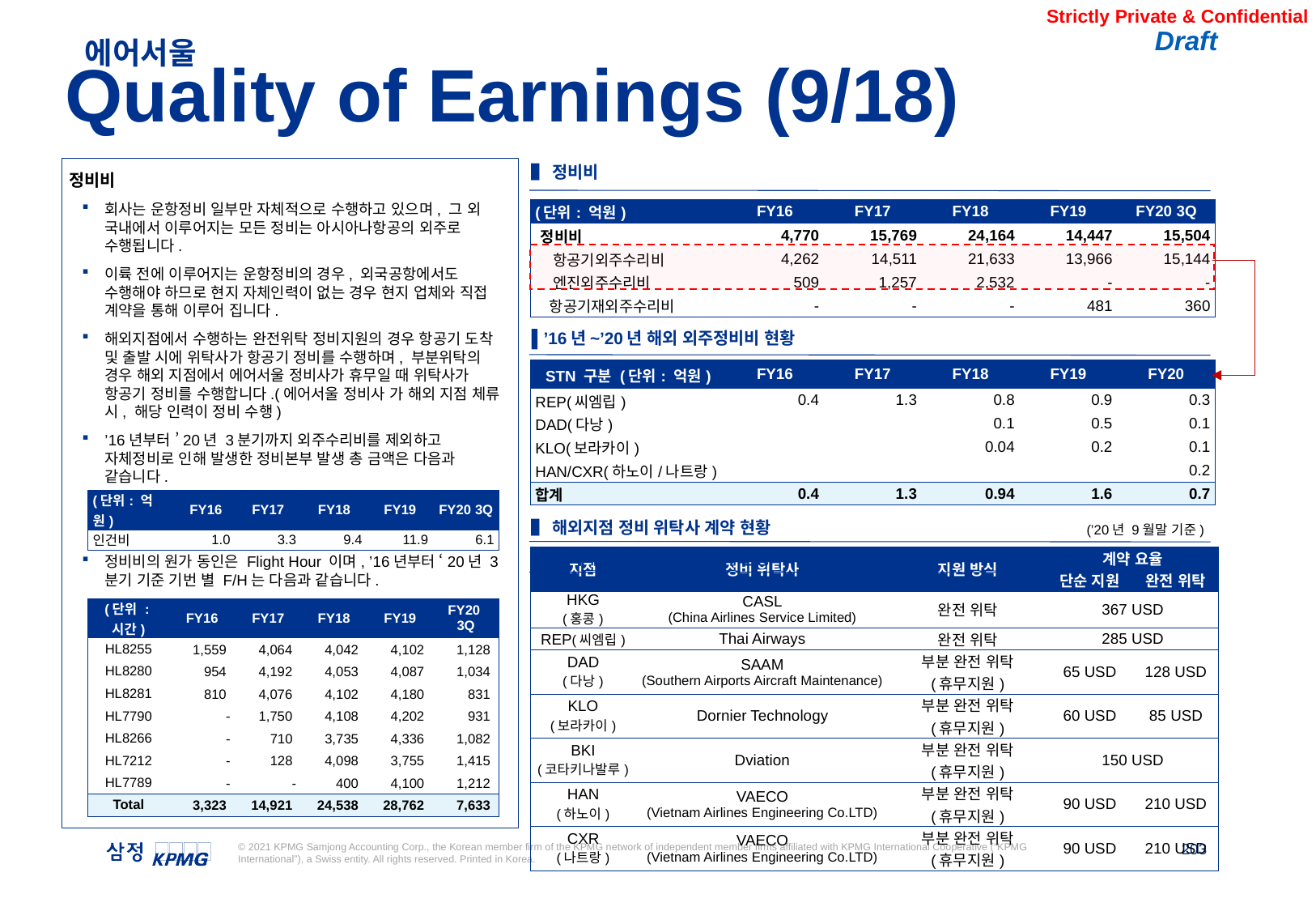

에어서울
Quality of Earnings (9/18)
▌정비비

정비비
회사는 운항정비 일부만 자체적으로 수행하고 있으며, 그 외 국내에서 이루어지는 모든 정비는 아시아나항공의 외주로 수행됩니다.
이륙 전에 이루어지는 운항정비의 경우, 외국공항에서도 수행해야 하므로 현지 자체인력이 없는 경우 현지 업체와 직접 계약을 통해 이루어 집니다.
해외지점에서 수행하는 완전위탁 정비지원의 경우 항공기 도착 및 출발 시에 위탁사가 항공기 정비를 수행하며, 부분위탁의 경우 해외 지점에서 에어서울 정비사가 휴무일 때 위탁사가 항공기 정비를 수행합니다.(에어서울 정비사 가 해외 지점 체류 시, 해당 인력이 정비 수행)
’16년부터 ’20년 3분기까지 외주수리비를 제외하고 자체정비로 인해 발생한 정비본부 발생 총 금액은 다음과 같습니다.

정비비의 원가 동인은 Flight Hour 이며, ’16년부터 ‘20년 3분기 기준 기번 별 F/H는 다음과 같습니다.

| (단위: 억원) | FY16 | FY17 | FY18 | FY19 | FY20 3Q |
| --- | --- | --- | --- | --- | --- |
| 정비비 | 4,770 | 15,769 | 24,164 | 14,447 | 15,504 |
| 항공기외주수리비 | 4,262 | 14,511 | 21,633 | 13,966 | 15,144 |
| 엔진외주수리비 | 509 | 1,257 | 2,532 | - | - |
| 항공기재외주수리비 | - | - | - | 481 | 360 |

▌’16년~’20년 해외 외주정비비 현황

| STN 구분 (단위: 억원) | FY16 | FY17 | FY18 | FY19 | FY20 |
| --- | --- | --- | --- | --- | --- |
| REP(씨엠립) | 0.4 | 1.3 | 0.8 | 0.9 | 0.3 |
| DAD(다낭) |  |  | 0.1 | 0.5 | 0.1 |
| KLO(보라카이) |  |  | 0.04 | 0.2 | 0.1 |
| HAN/CXR(하노이/나트랑) |  |  |  |  | 0.2 |
| 합계 | 0.4 | 1.3 | 0.94 | 1.6 | 0.7 |
| (단위: 억원) | FY16 | FY17 | FY18 | FY19 | FY20 3Q |
| --- | --- | --- | --- | --- | --- |
| 인건비 | 1.0 | 3.3 | 9.4 | 11.9 | 6.1 |
▌해외지점 정비 위탁사 계약 현황

(’20년 9월말 기준)
▌해외지점 정비 위탁사 계약 현황

| 지점 | 정비 위탁사 | 지원 방식 | 계약 요율 |  |
| --- | --- | --- | --- | --- |
|  |  |  | 단순 지원 | 완전 위탁 |
| HKG (홍콩) | CASL (China Airlines Service Limited) | 완전 위탁 | 367 USD |  |
| REP(씨엠립) | Thai Airways | 완전 위탁 | 285 USD |  |
| DAD (다낭) | SAAM (Southern Airports Aircraft Maintenance) | 부분 완전 위탁 (휴무지원) | 65 USD | 128 USD |
| KLO (보라카이) | Dornier Technology | 부분 완전 위탁 (휴무지원) | 60 USD | 85 USD |
| BKI (코타키나발루) | Dviation | 부분 완전 위탁 (휴무지원) | 150 USD |  |
| HAN (하노이) | VAECO (Vietnam Airlines Engineering Co.LTD) | 부분 완전 위탁 (휴무지원) | 90 USD | 210 USD |
| CXR (나트랑) | VAECO (Vietnam Airlines Engineering Co.LTD) | 부분 완전 위탁 (휴무지원) | 90 USD | 210 USD |
| (단위 :시간) | FY16 | FY17 | FY18 | FY19 | FY20 3Q |
| --- | --- | --- | --- | --- | --- |
| HL8255 | 1,559 | 4,064 | 4,042 | 4,102 | 1,128 |
| HL8280 | 954 | 4,192 | 4,053 | 4,087 | 1,034 |
| HL8281 | 810 | 4,076 | 4,102 | 4,180 | 831 |
| HL7790 | - | 1,750 | 4,108 | 4,202 | 931 |
| HL8266 | - | 710 | 3,735 | 4,336 | 1,082 |
| HL7212 | - | 128 | 4,098 | 3,755 | 1,415 |
| HL7789 | - | - | 400 | 4,100 | 1,212 |
| Total | 3,323 | 14,921 | 24,538 | 28,762 | 7,633 |